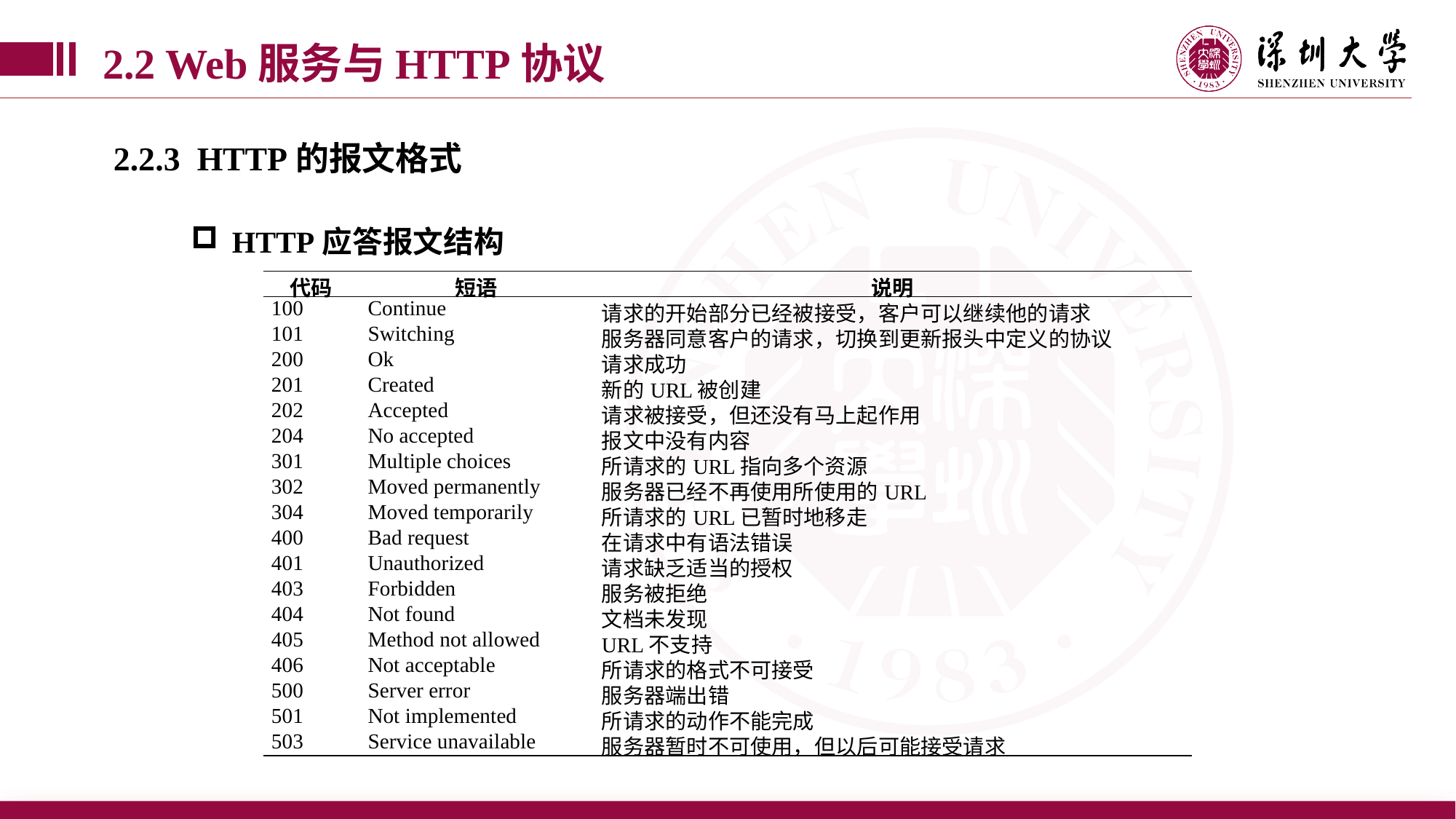

2.2 Web服务与HTTP协议

2.2.3  HTTP的报文格式
HTTP应答报文结构
| 代码 | 短语 | 说明 |
| --- | --- | --- |
| 100 | Continue | 请求的开始部分已经被接受，客户可以继续他的请求 |
| 101 | Switching | 服务器同意客户的请求，切换到更新报头中定义的协议 |
| 200 | Ok | 请求成功 |
| 201 | Created | 新的URL被创建 |
| 202 | Accepted | 请求被接受，但还没有马上起作用 |
| 204 | No accepted | 报文中没有内容 |
| 301 | Multiple choices | 所请求的URL指向多个资源 |
| 302 | Moved permanently | 服务器已经不再使用所使用的URL |
| 304 | Moved temporarily | 所请求的URL已暂时地移走 |
| 400 | Bad request | 在请求中有语法错误 |
| 401 | Unauthorized | 请求缺乏适当的授权 |
| 403 | Forbidden | 服务被拒绝 |
| 404 | Not found | 文档未发现 |
| 405 | Method not allowed | URL不支持 |
| 406 | Not acceptable | 所请求的格式不可接受 |
| 500 | Server error | 服务器端出错 |
| 501 | Not implemented | 所请求的动作不能完成 |
| 503 | Service unavailable | 服务器暂时不可使用，但以后可能接受请求 |